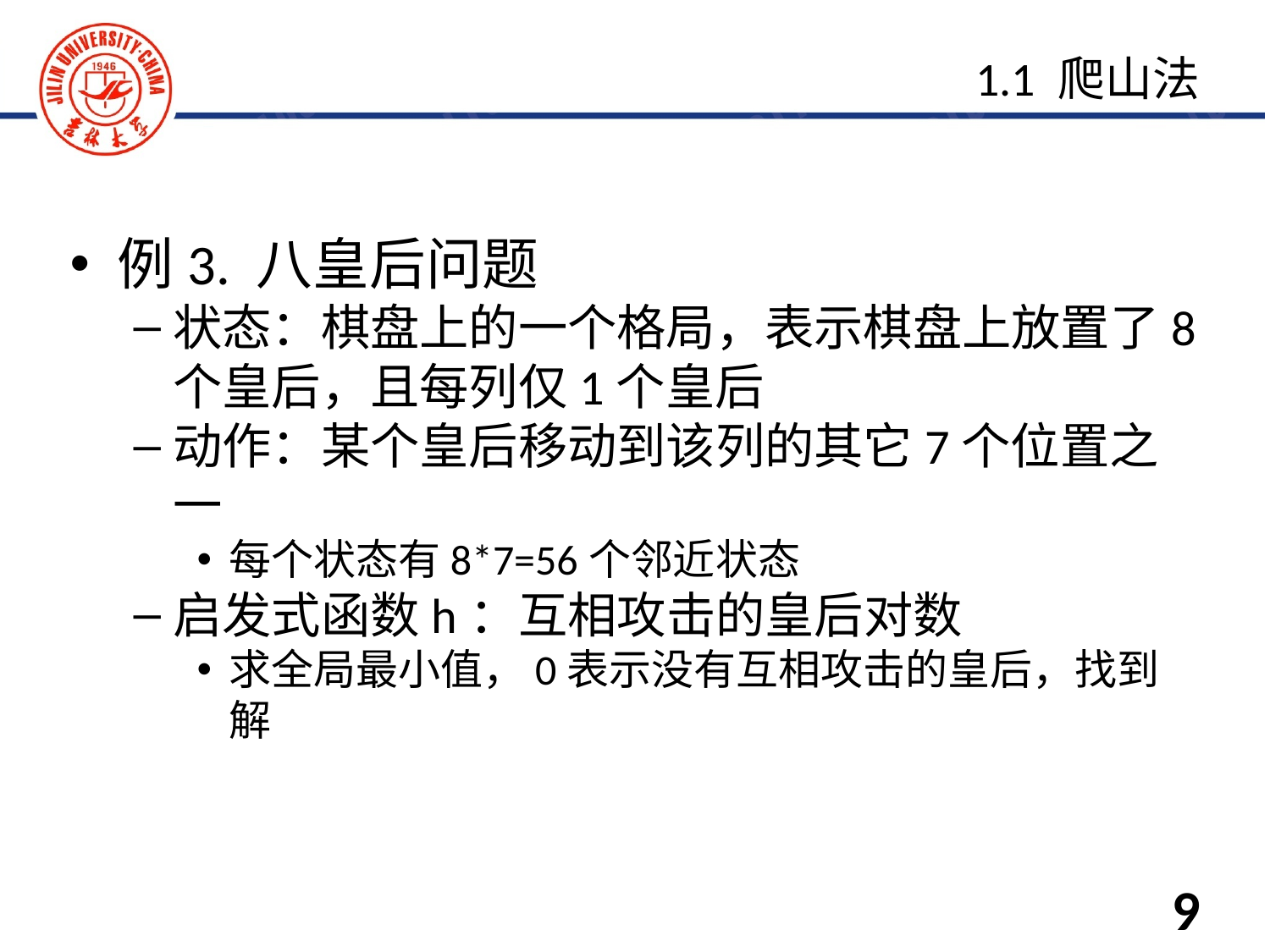

例3. 八皇后问题
状态：棋盘上的一个格局，表示棋盘上放置了8个皇后，且每列仅1个皇后
动作：某个皇后移动到该列的其它7个位置之一
每个状态有8*7=56个邻近状态
启发式函数h：互相攻击的皇后对数
求全局最小值，0表示没有互相攻击的皇后，找到解
1.1 爬山法
9